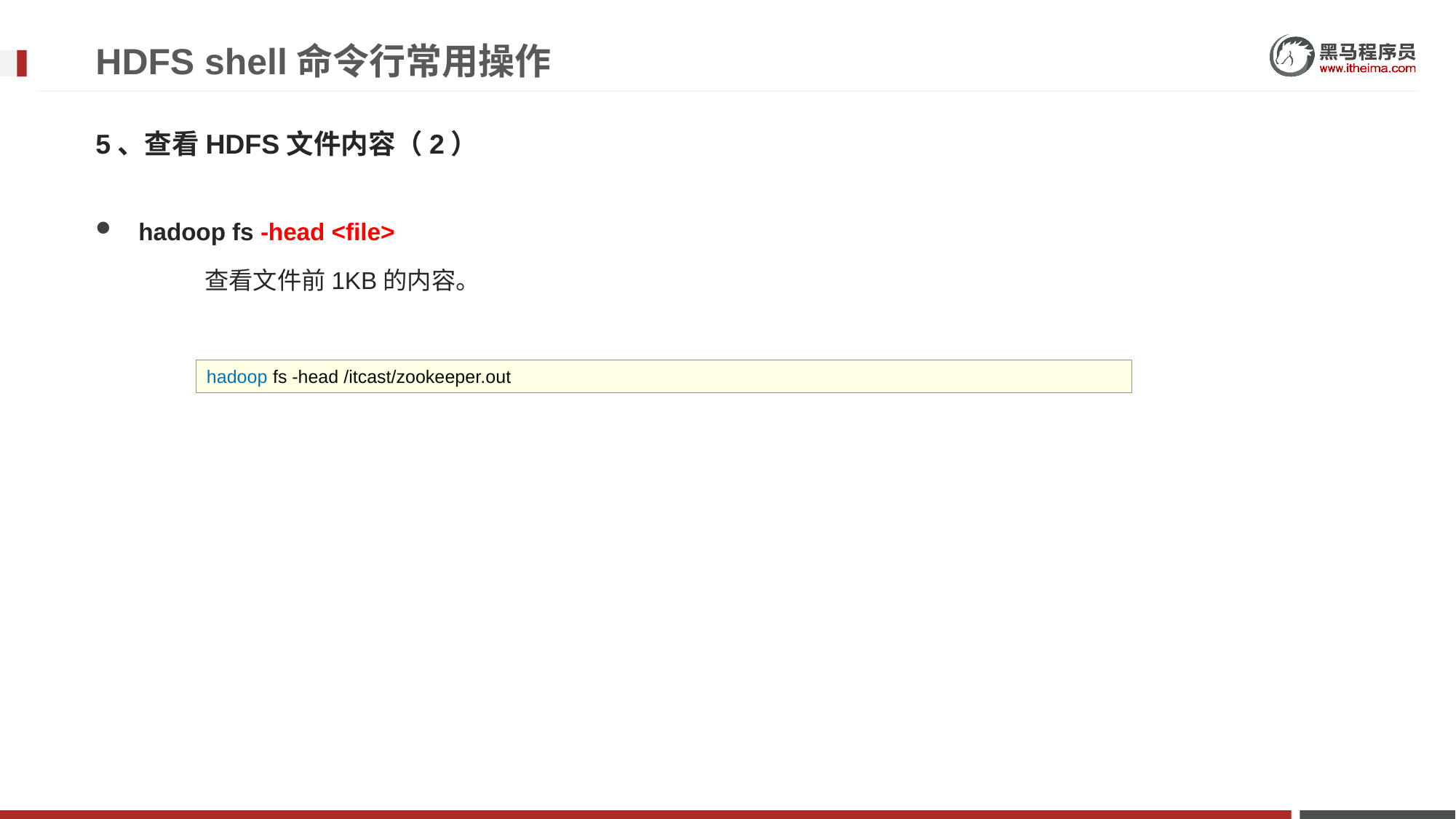

# HDFS shell命令行常用操作
5、查看HDFS文件内容（2）
hadoop fs -head <file>
	查看文件前1KB的内容。

hadoop fs -head /itcast/zookeeper.out